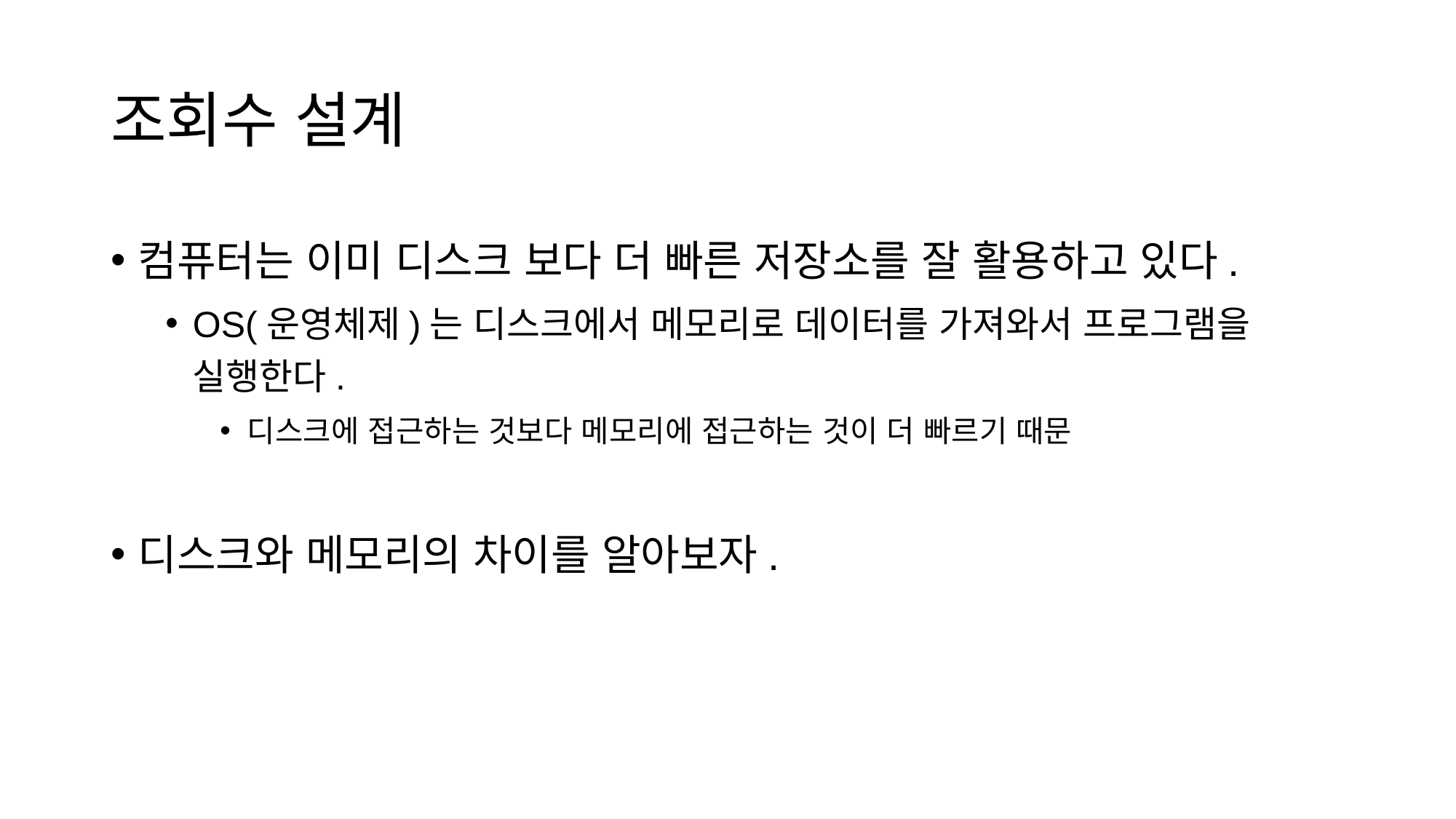

# 조회수 설계
컴퓨터는 이미 디스크 보다 더 빠른 저장소를 잘 활용하고 있다.
OS(운영체제)는 디스크에서 메모리로 데이터를 가져와서 프로그램을 실행한다.
디스크에 접근하는 것보다 메모리에 접근하는 것이 더 빠르기 때문

디스크와 메모리의 차이를 알아보자.